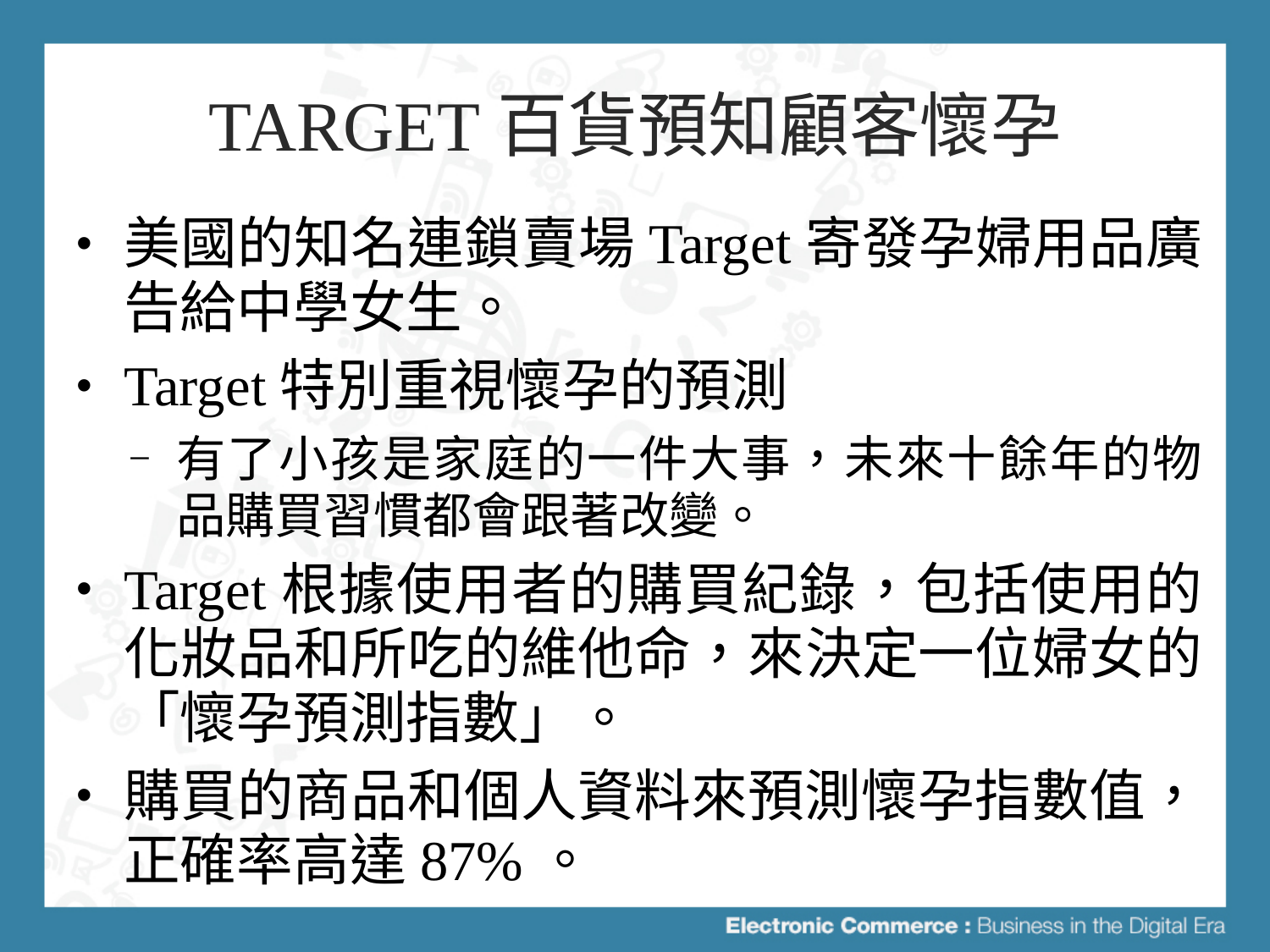

# Target百貨預知顧客懷孕
美國的知名連鎖賣場Target寄發孕婦用品廣告給中學女生。
Target特別重視懷孕的預測
有了小孩是家庭的一件大事，未來十餘年的物品購買習慣都會跟著改變。
Target根據使用者的購買紀錄，包括使用的化妝品和所吃的維他命，來決定一位婦女的「懷孕預測指數」。
購買的商品和個人資料來預測懷孕指數值，正確率高達87%。